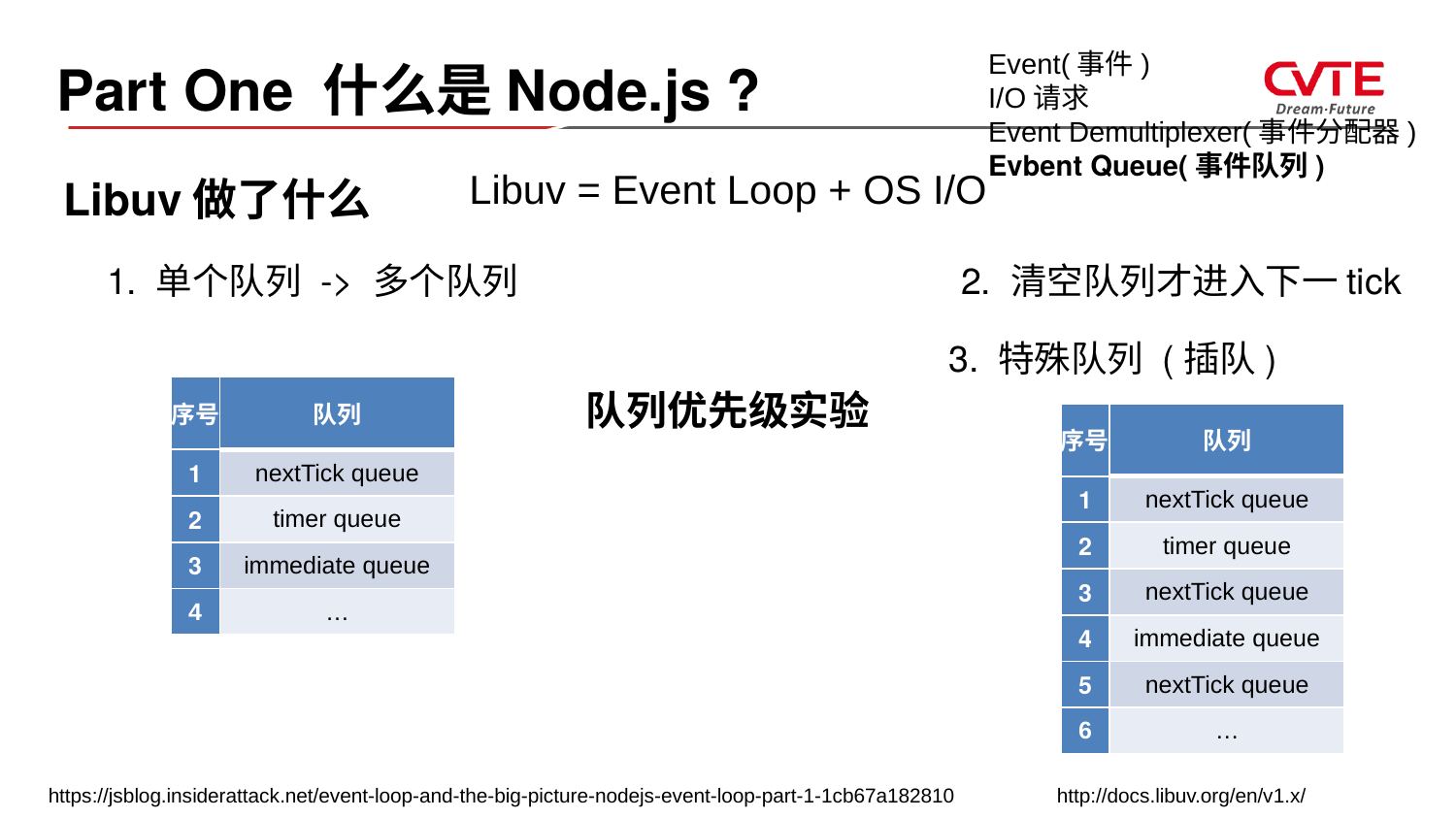

Event(事件)
I/O请求
Event Demultiplexer(事件分配器)
Evbent Queue(事件队列)
Part One 什么是Node.js ?
Libuv = Event Loop + OS I/O
Libuv做了什么
1. 单个队列 -> 多个队列
2. 清空队列才进入下一tick
3. 特殊队列 (插队)
队列优先级实验
| 序号 | 队列 |
| --- | --- |
| 1 | nextTick queue |
| 2 | timer queue |
| 3 | immediate queue |
| 4 | … |
| 序号 | 队列 |
| --- | --- |
| 1 | nextTick queue |
| 2 | timer queue |
| 3 | nextTick queue |
| 4 | immediate queue |
| 5 | nextTick queue |
| 6 | … |
https://jsblog.insiderattack.net/event-loop-and-the-big-picture-nodejs-event-loop-part-1-1cb67a182810
http://docs.libuv.org/en/v1.x/